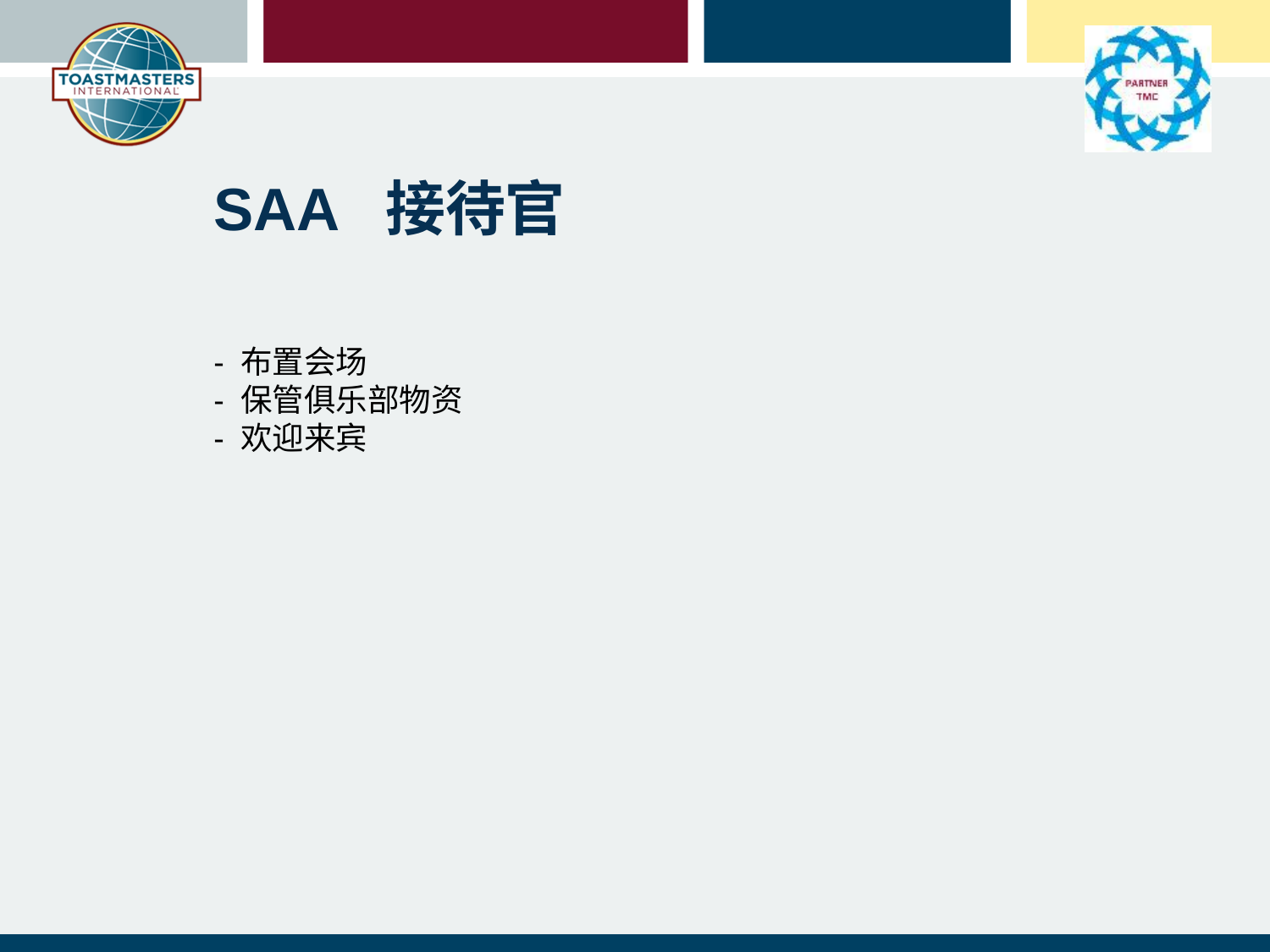

SAA  接待官
- 布置会场
- 保管俱乐部物资
- 欢迎来宾